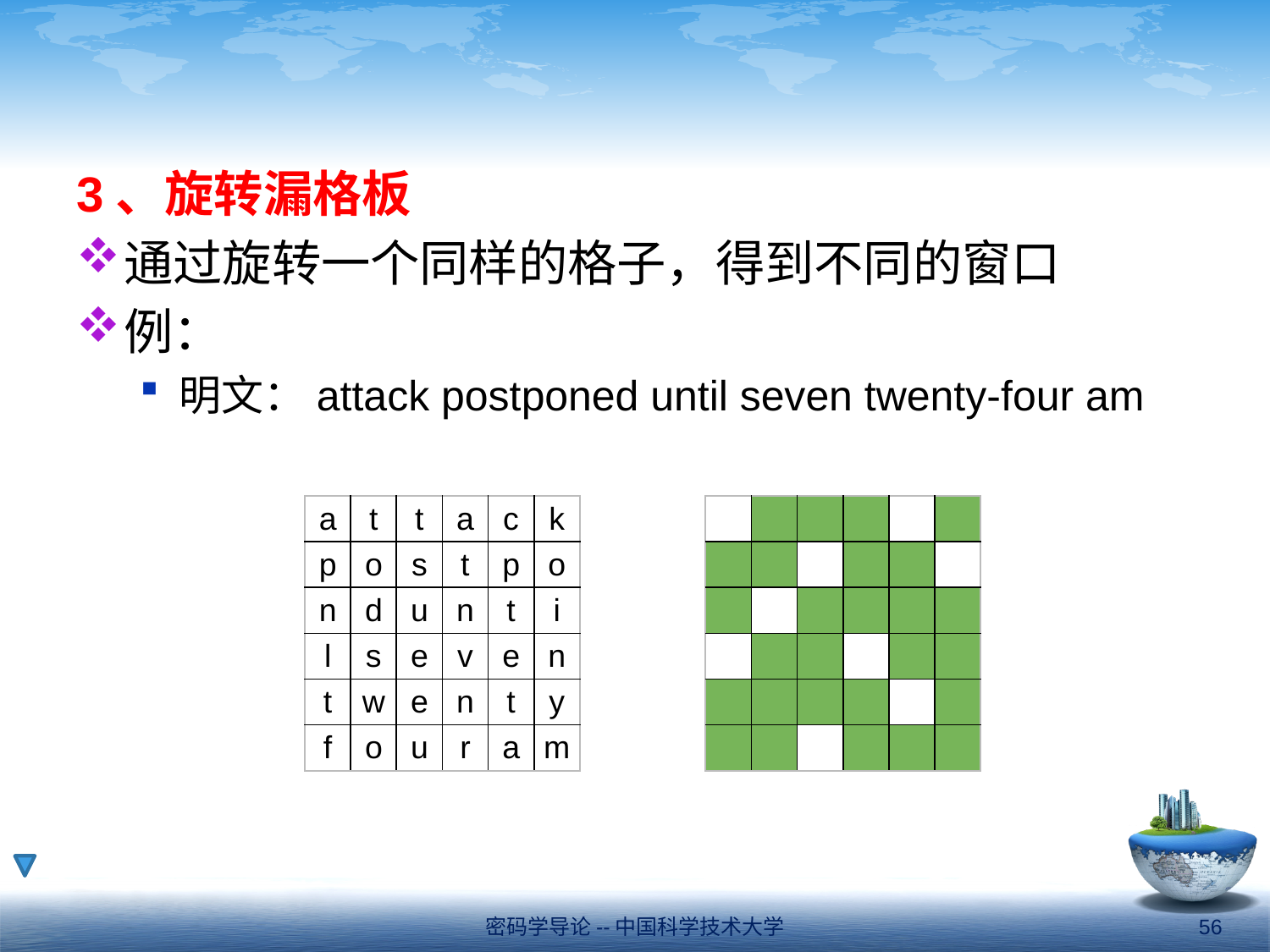

#
3、旋转漏格板
通过旋转一个同样的格子，得到不同的窗口
例：
明文：attack postponed until seven twenty-four am

| a | t | t | a | c | k |
| --- | --- | --- | --- | --- | --- |
| p | o | s | t | p | o |
| n | d | u | n | t | i |
| l | s | e | v | e | n |
| t | w | e | n | t | y |
| f | o | u | r | a | m |
|  |  |  |  |  |  |
| --- | --- | --- | --- | --- | --- |
|  |  |  |  |  |  |
|  |  |  |  |  |  |
|  |  |  |  |  |  |
|  |  |  |  |  |  |
|  |  |  |  |  |  |

密码学导论--中国科学技术大学
56